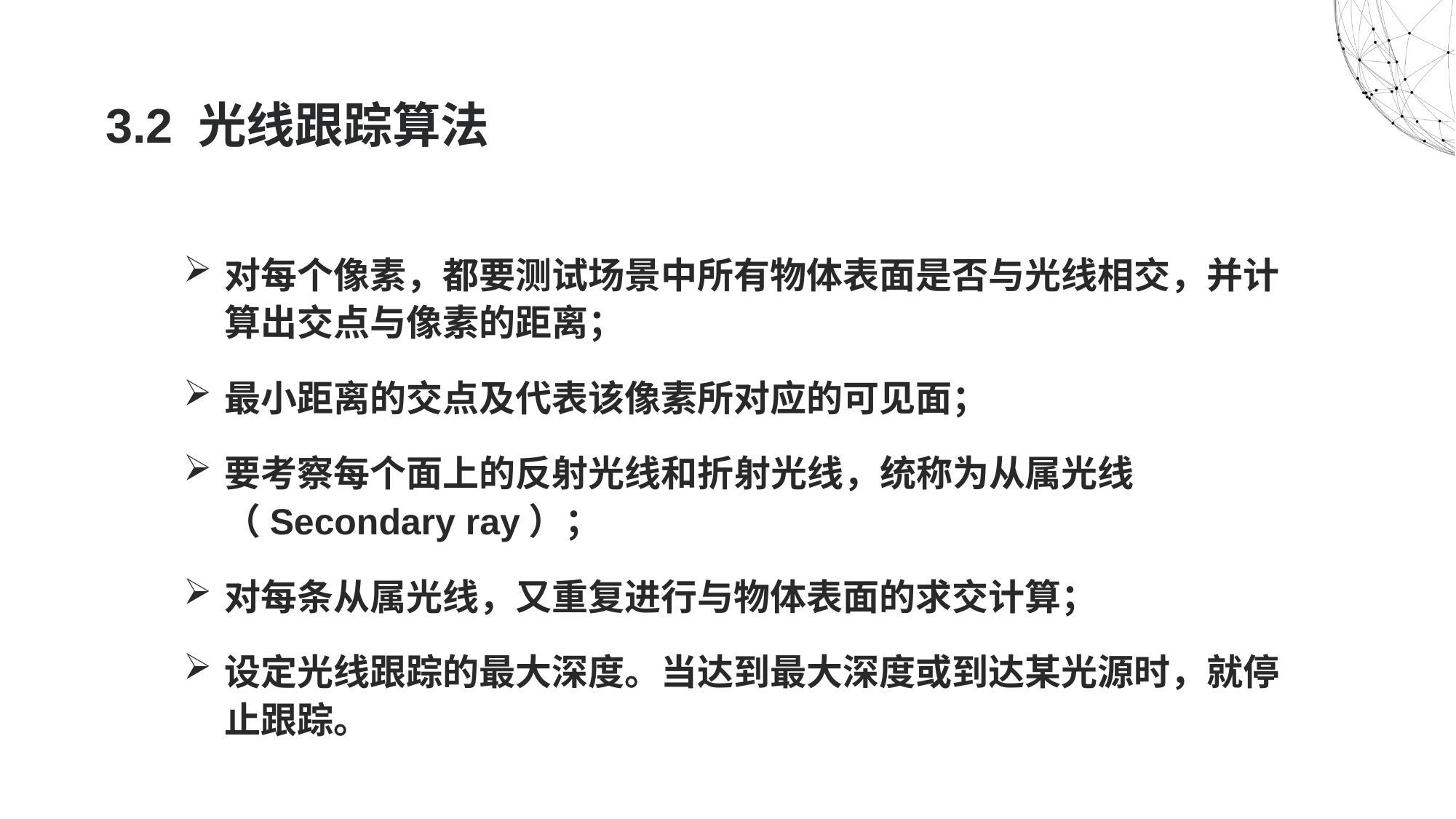

# 3.2 光线跟踪算法
对每个像素，都要测试场景中所有物体表面是否与光线相交，并计算出交点与像素的距离；
最小距离的交点及代表该像素所对应的可见面；
要考察每个面上的反射光线和折射光线，统称为从属光线（Secondary ray）；
对每条从属光线，又重复进行与物体表面的求交计算；
设定光线跟踪的最大深度。当达到最大深度或到达某光源时，就停止跟踪。